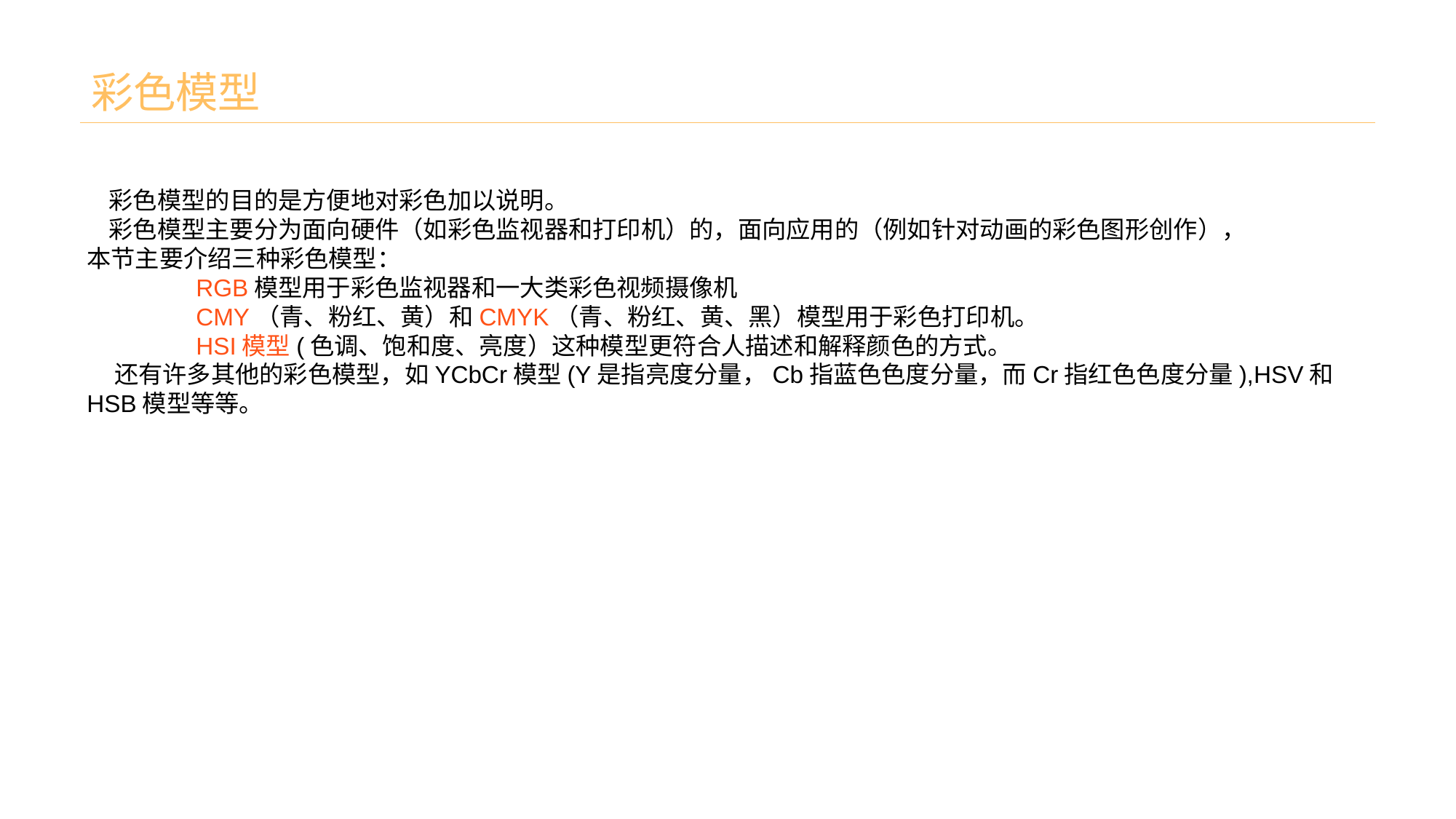

# 彩色模型
   彩色模型的目的是方便地对彩色加以说明。
   彩色模型主要分为面向硬件（如彩色监视器和打印机）的，面向应用的（例如针对动画的彩色图形创作），
本节主要介绍三种彩色模型：
	RGB模型用于彩色监视器和一大类彩色视频摄像机
	CMY（青、粉红、黄）和CMYK（青、粉红、黄、黑）模型用于彩色打印机。
	HSI模型(色调、饱和度、亮度）这种模型更符合人描述和解释颜色的方式。
    还有许多其他的彩色模型，如YCbCr模型(Y是指亮度分量，Cb指蓝色色度分量，而Cr指红色色度分量),HSV和
HSB模型等等。